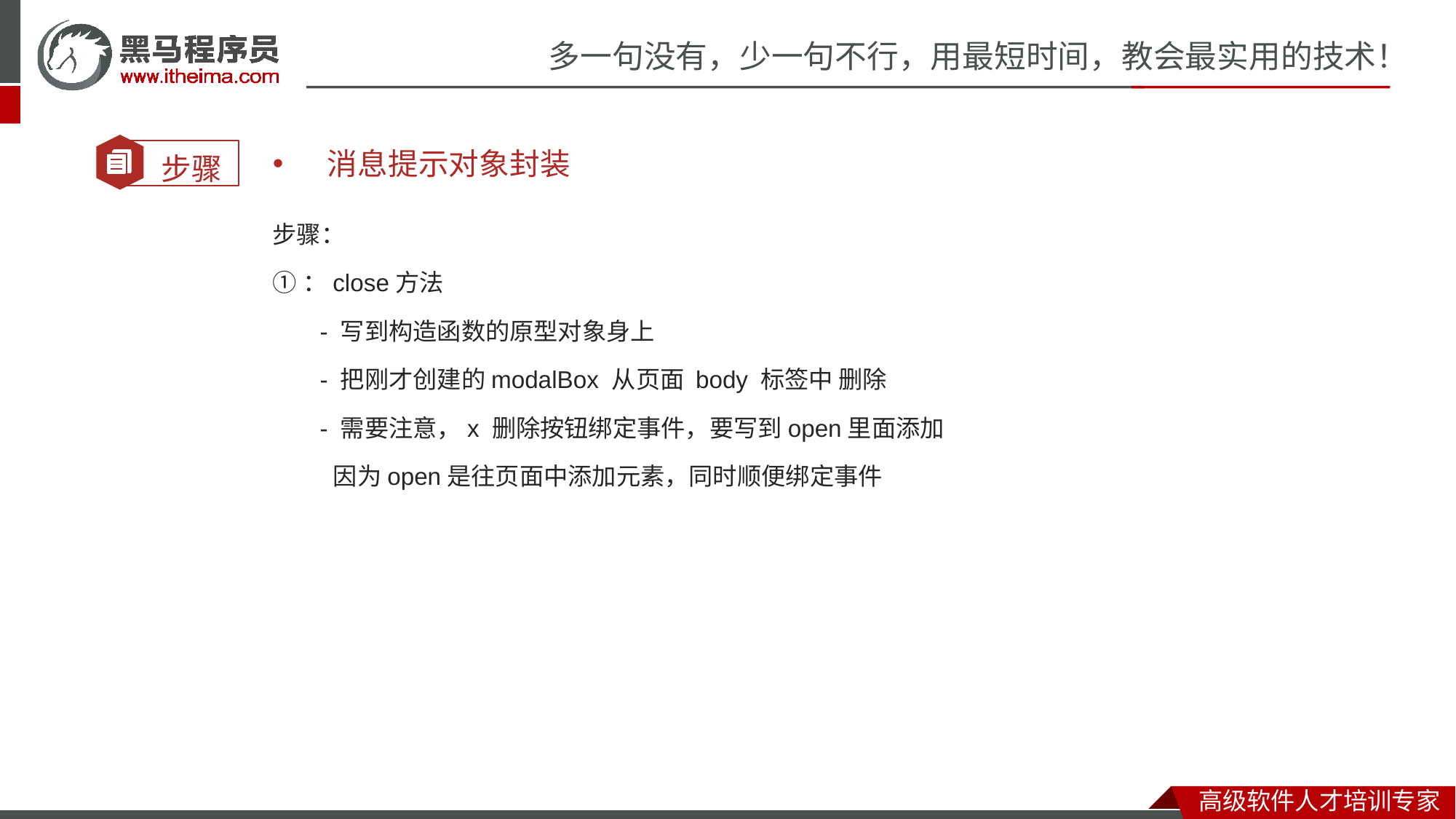

消息提示对象封装
步骤：
①：close方法
       - 写到构造函数的原型对象身上
       - 把刚才创建的modalBox 从页面 body 标签中 删除
       - 需要注意，x 删除按钮绑定事件，要写到open里面添加
          因为open是往页面中添加元素，同时顺便绑定事件